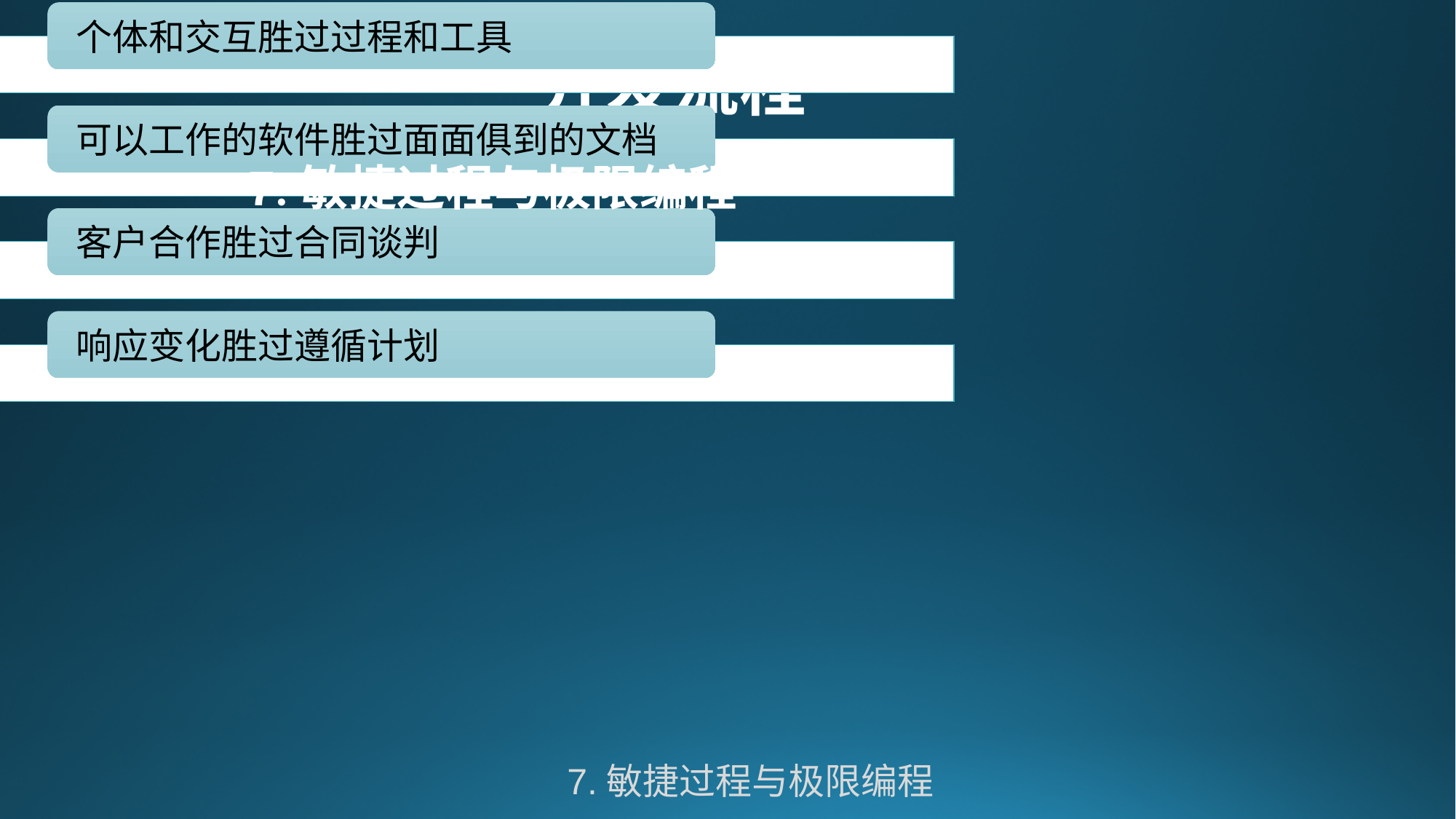

开发流程
7.敏捷过程与极限编程

个体和交互胜过过程和工具

可以工作的软件胜过面面俱到的文档

客户合作胜过合同谈判

响应变化胜过遵循计划
7.敏捷过程与极限编程